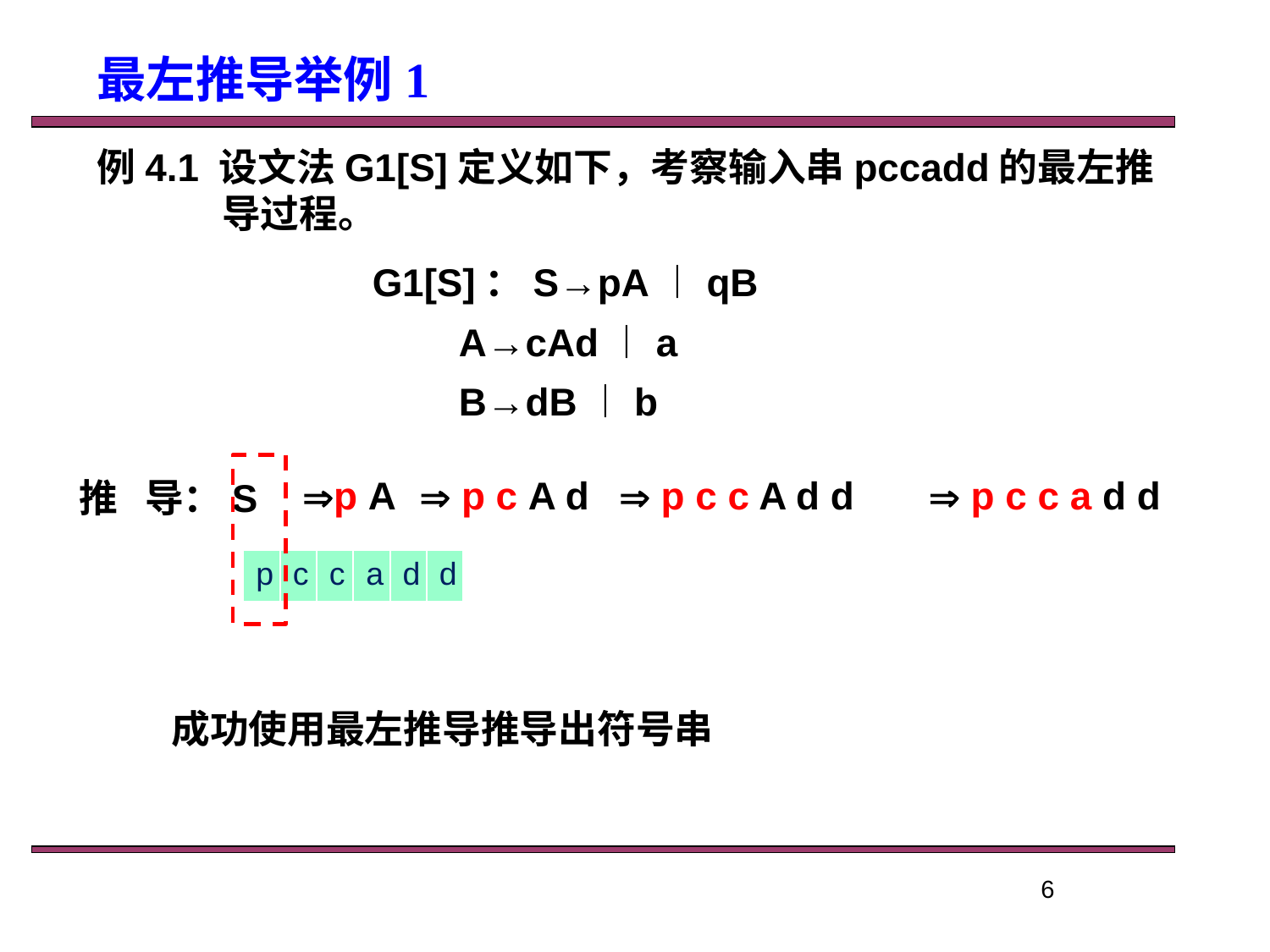

最左推导举例1
例4.1 设文法G1[S]定义如下，考察输入串pccadd的最左推导过程。
G1[S]：S→pA︱qB
        A→cAd︱a
        B→dB︱b

 ⇒p A
 ⇒ p c A d
 ⇒ p c c A d d
 ⇒ p c c a d d
推   导：S
| p | c | c | a | d | d |
| --- | --- | --- | --- | --- | --- |
成功使用最左推导推导出符号串
6